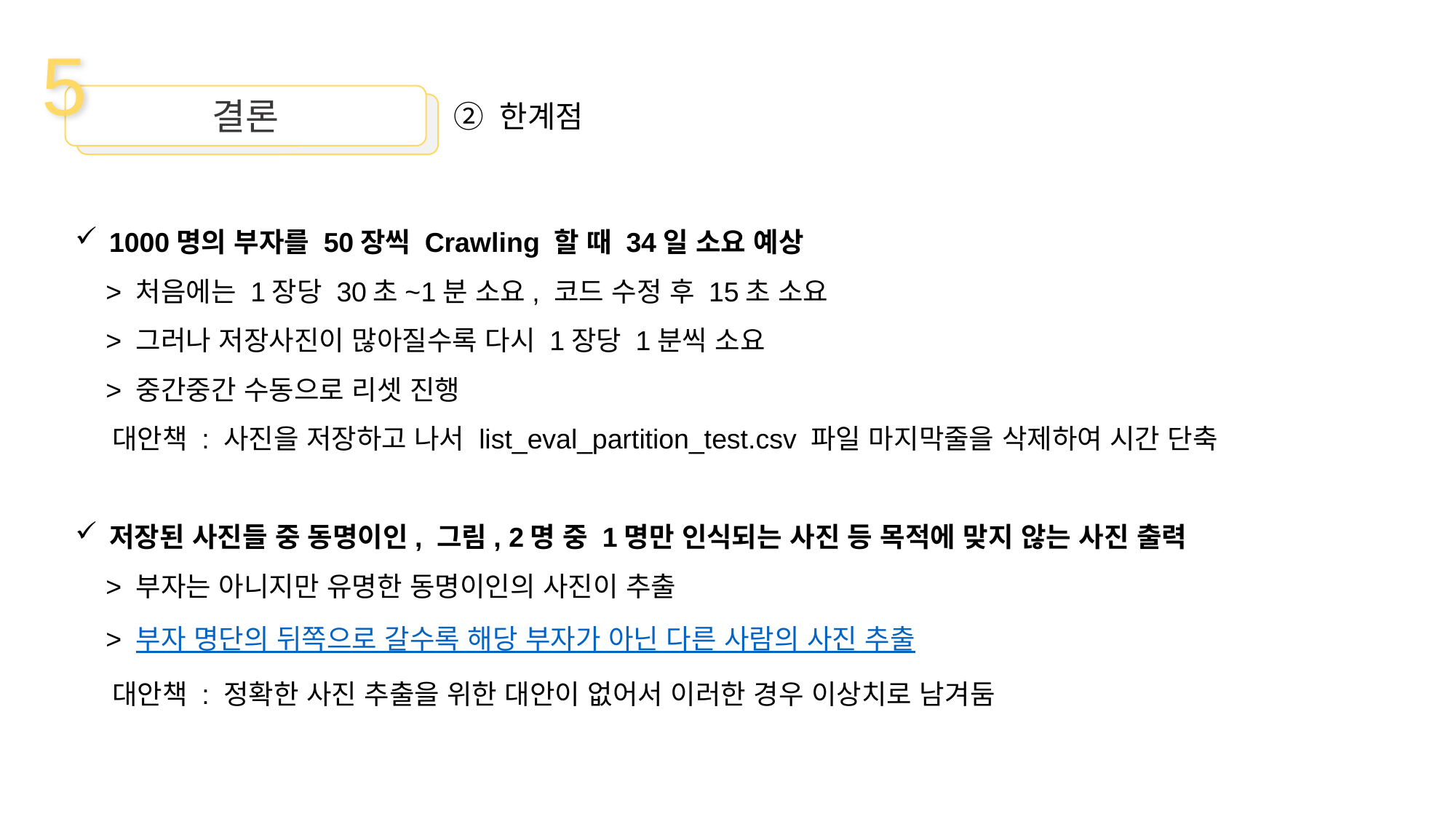

5

결론
② 한계점

1000명의 부자를 50장씩 Crawling 할 때 34일 소요 예상
    > 처음에는 1장당 30초~1분 소요, 코드 수정 후 15초 소요
    > 그러나 저장사진이 많아질수록 다시 1장당 1분씩 소요
    > 중간중간 수동으로 리셋 진행
    대안책 : 사진을 저장하고 나서 list_eval_partition_test.csv 파일 마지막줄을 삭제하여 시간 단축

저장된 사진들 중 동명이인, 그림, 2명 중 1명만 인식되는 사진 등 목적에 맞지 않는 사진 출력
    > 부자는 아니지만 유명한 동명이인의 사진이 추출
    > 부자 명단의 뒤쪽으로 갈수록 해당 부자가 아닌 다른 사람의 사진 추출
    대안책 : 정확한 사진 추출을 위한 대안이 없어서 이러한 경우 이상치로 남겨둠